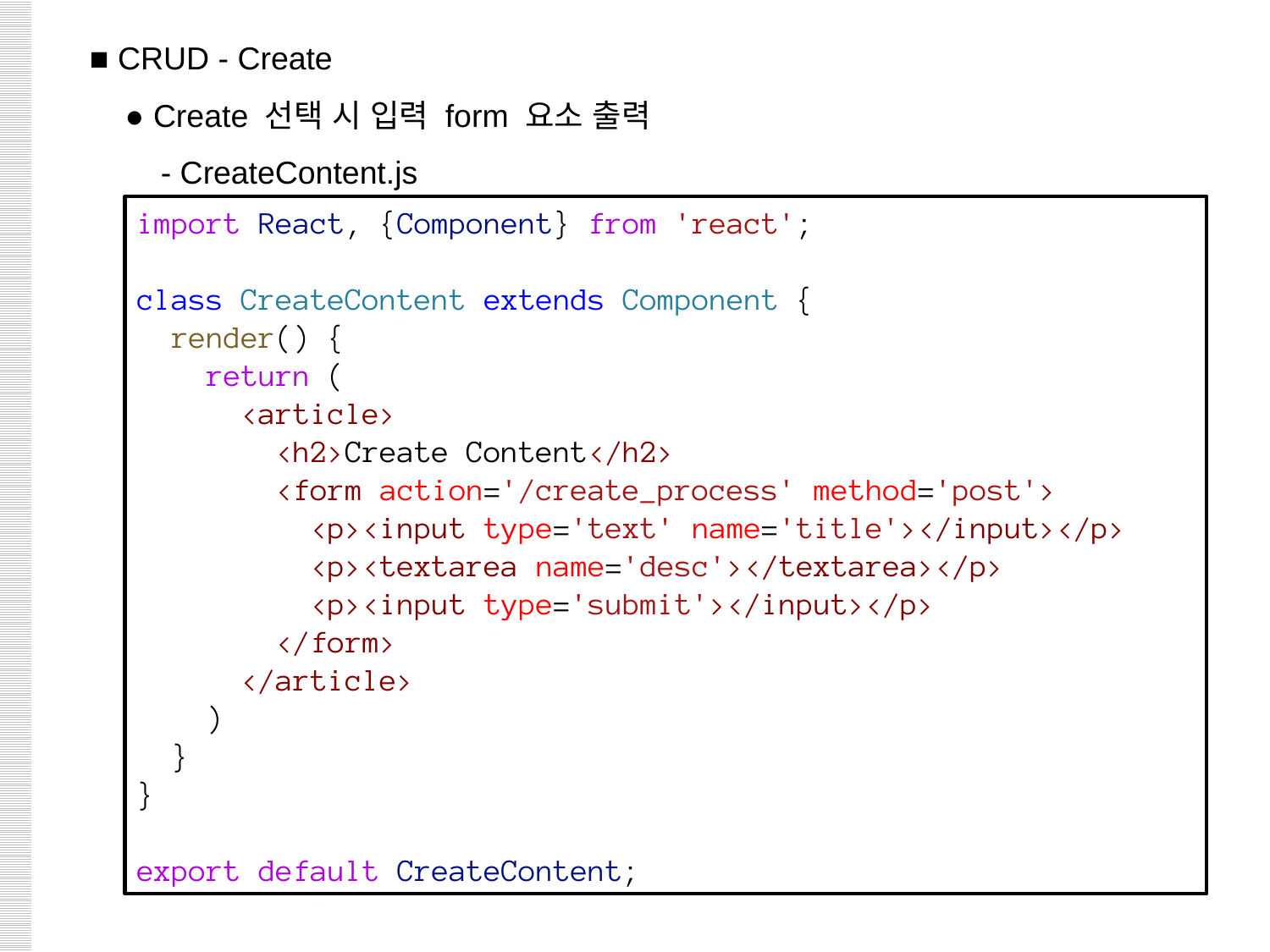

■ CRUD - Create
    ● Create 선택 시 입력 form 요소 출력
        - CreateContent.js
import React, {Component} from 'react';
class CreateContent extends Component {
  render() {
    return (
      <article>
        <h2>Create Content</h2>
        <form action='/create_process' method='post'>
          <p><input type='text' name='title'></input></p>
          <p><textarea name='desc'></textarea></p>
          <p><input type='submit'></input></p>
        </form>
      </article>
    )
  }
}
export default CreateContent;